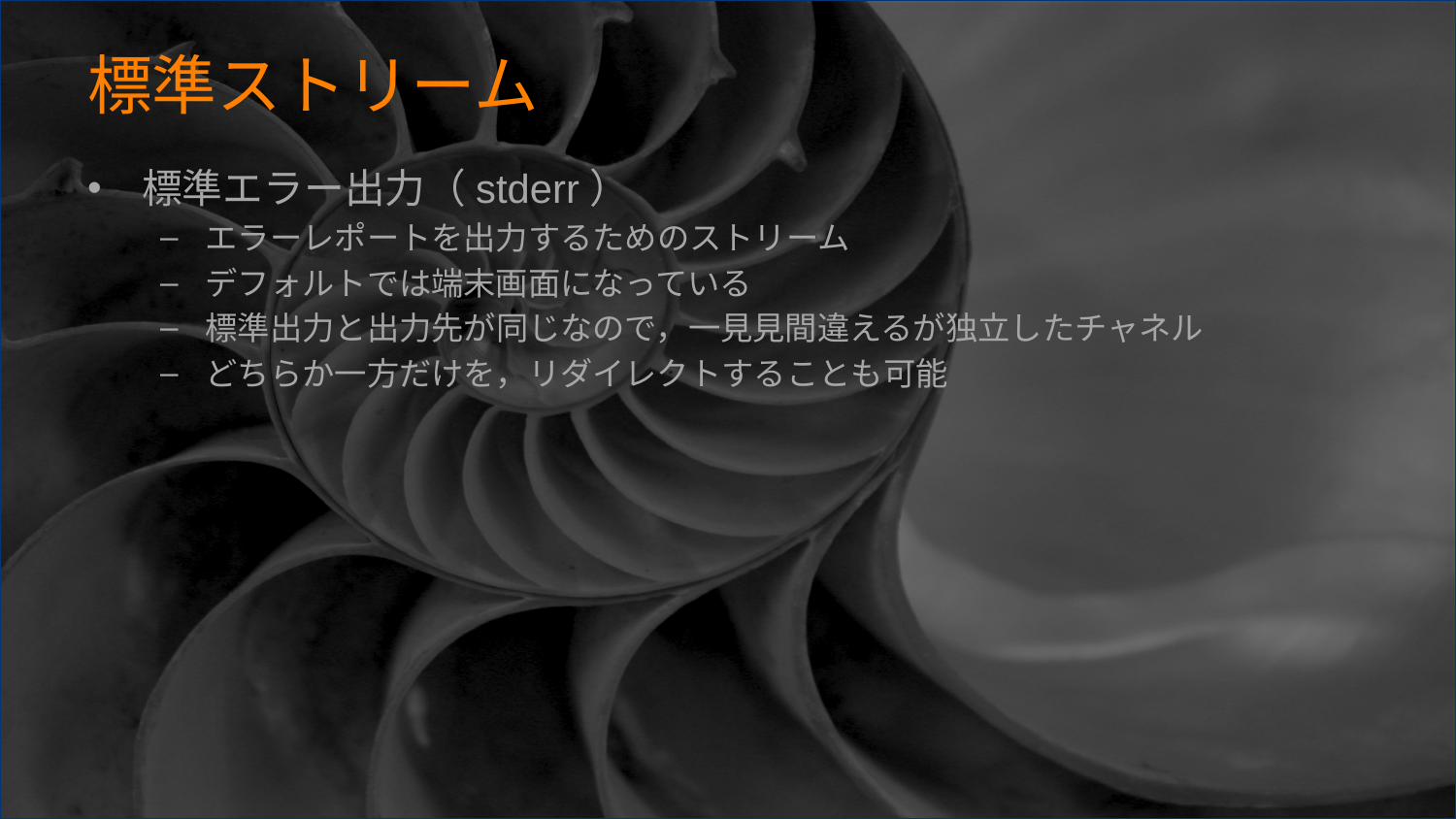

# 標準ストリーム
標準エラー出力（stderr）
エラーレポートを出力するためのストリーム
デフォルトでは端末画面になっている
標準出力と出力先が同じなので，一見見間違えるが独立したチャネル
どちらか一方だけを，リダイレクトすることも可能